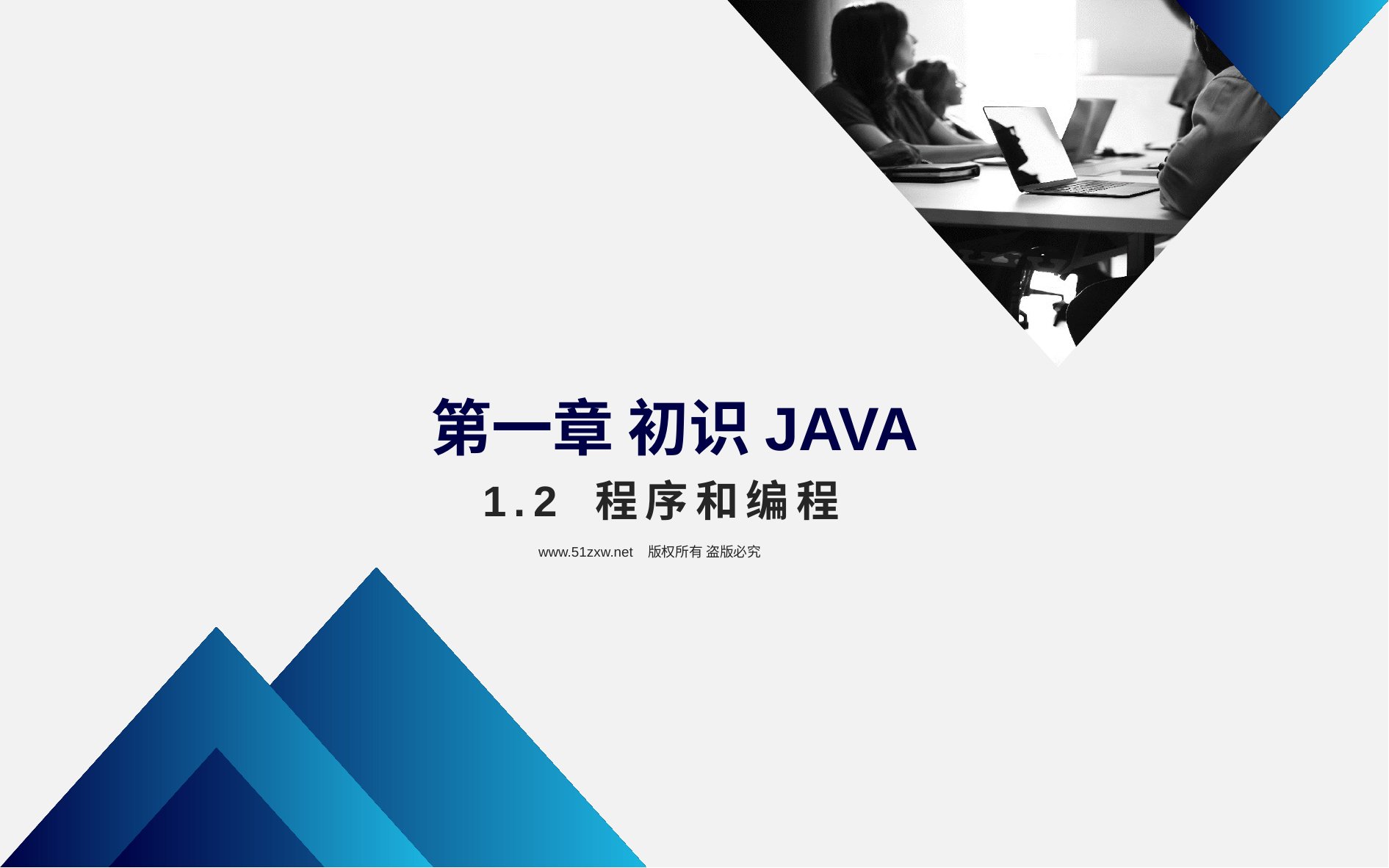

第一章 初识JAVA
1.2 程序和编程
www.51zxw.net   版权所有 盗版必究